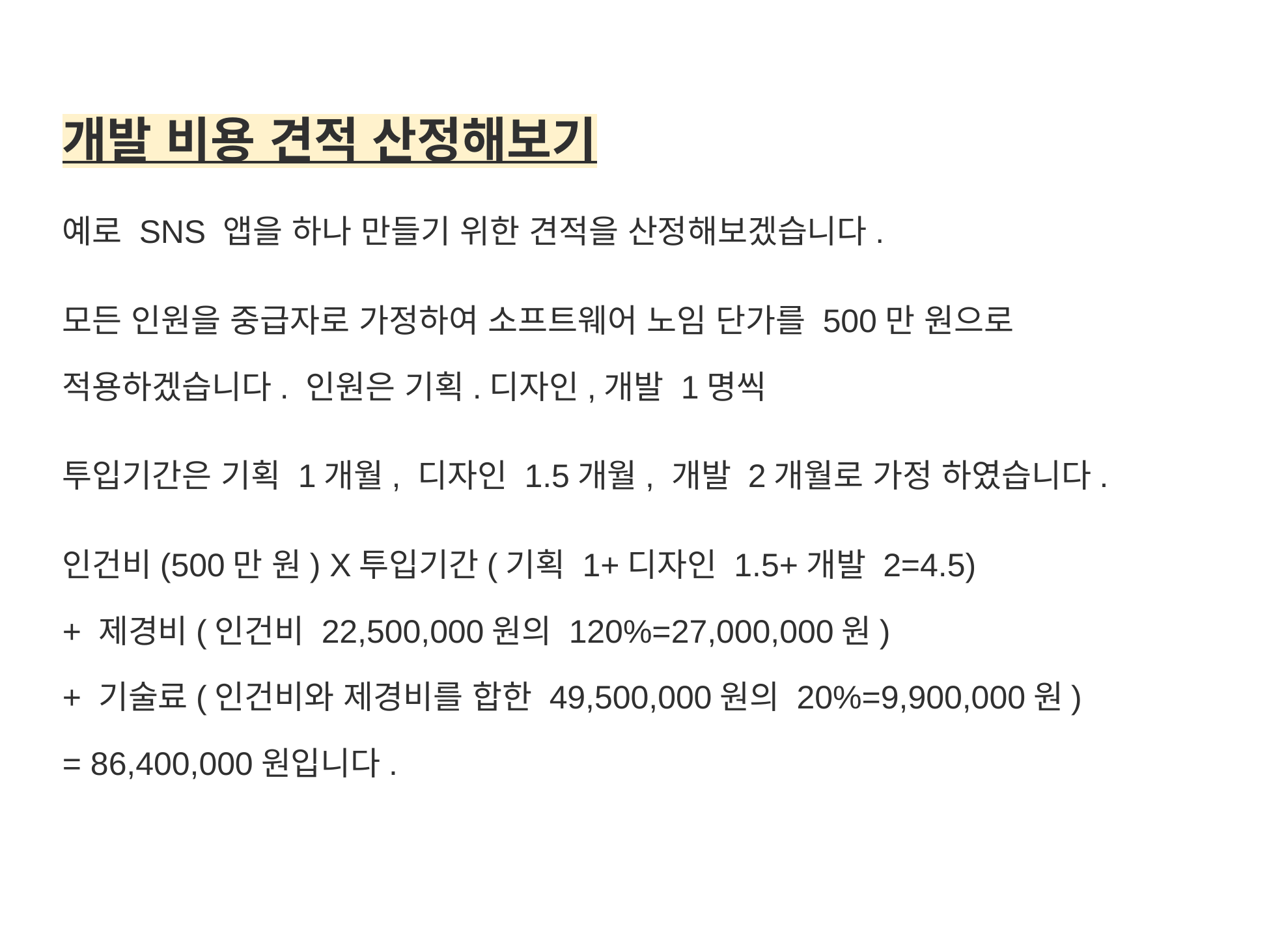

개발 비용 견적 산정해보기
예로 SNS 앱을 하나 만들기 위한 견적을 산정해보겠습니다.
모든 인원을 중급자로 가정하여 소프트웨어 노임 단가를 500만 원으로 적용하겠습니다. 인원은 기획.디자인,개발 1명씩
투입기간은 기획 1개월, 디자인 1.5개월, 개발 2개월로 가정 하였습니다.
인건비(500만 원) X투입기간(기획 1+디자인 1.5+개발 2=4.5)
+ 제경비(인건비 22,500,000원의 120%=27,000,000원)
+ 기술료(인건비와 제경비를 합한 49,500,000원의 20%=9,900,000원)
= 86,400,000원입니다.